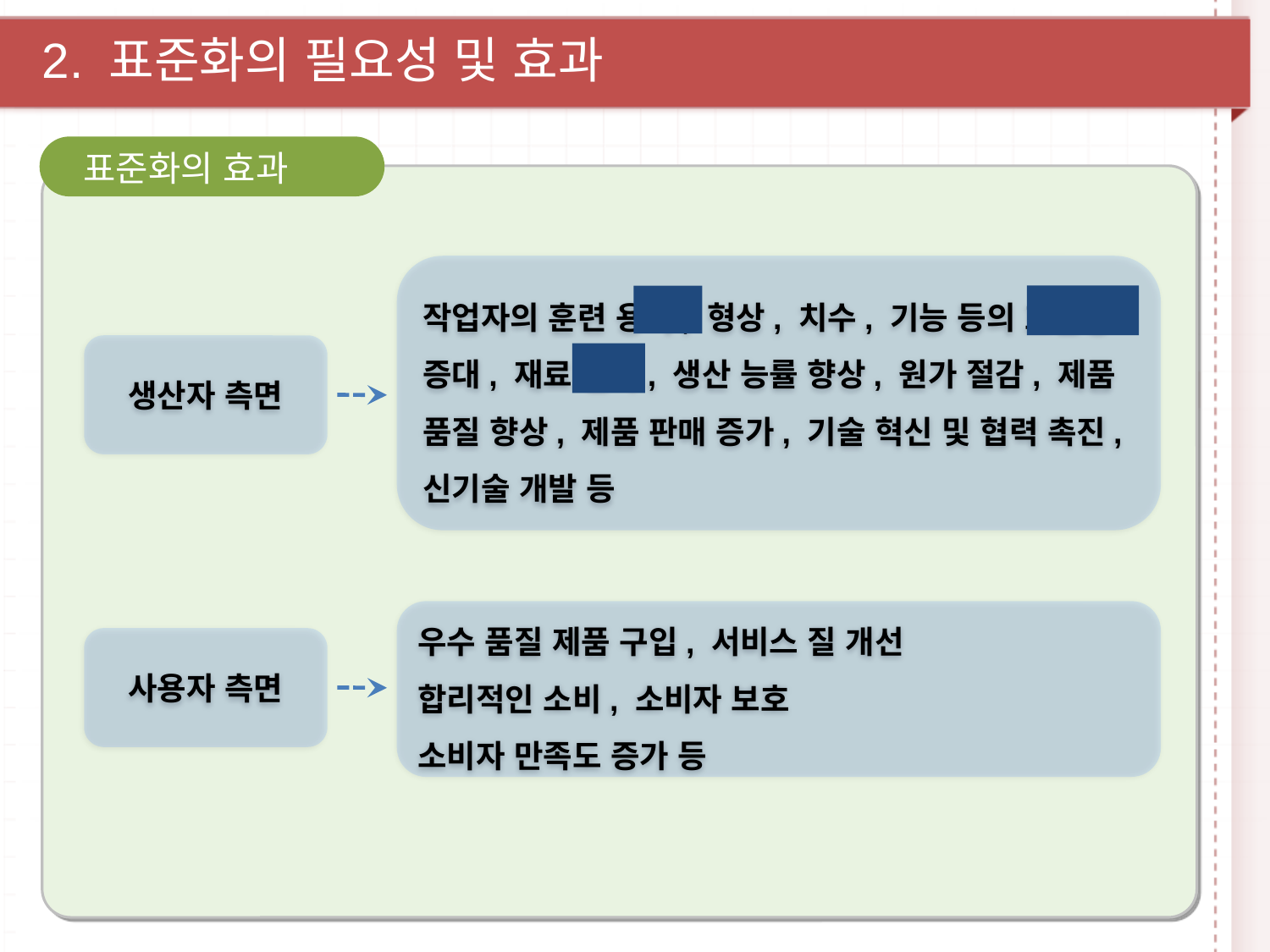

2. 표준화의 필요성 및 효과

표준화의 효과

작업자의 훈련 용이, 형상, 치수, 기능 등의 호환성 증대, 재료 절약, 생산 능률 향상, 원가 절감, 제품 품질 향상, 제품 판매 증가, 기술 혁신 및 협력 촉진, 신기술 개발 등

생산자 측면

우수 품질 제품 구입, 서비스 질 개선
합리적인 소비, 소비자 보호
소비자 만족도 증가 등
사용자 측면